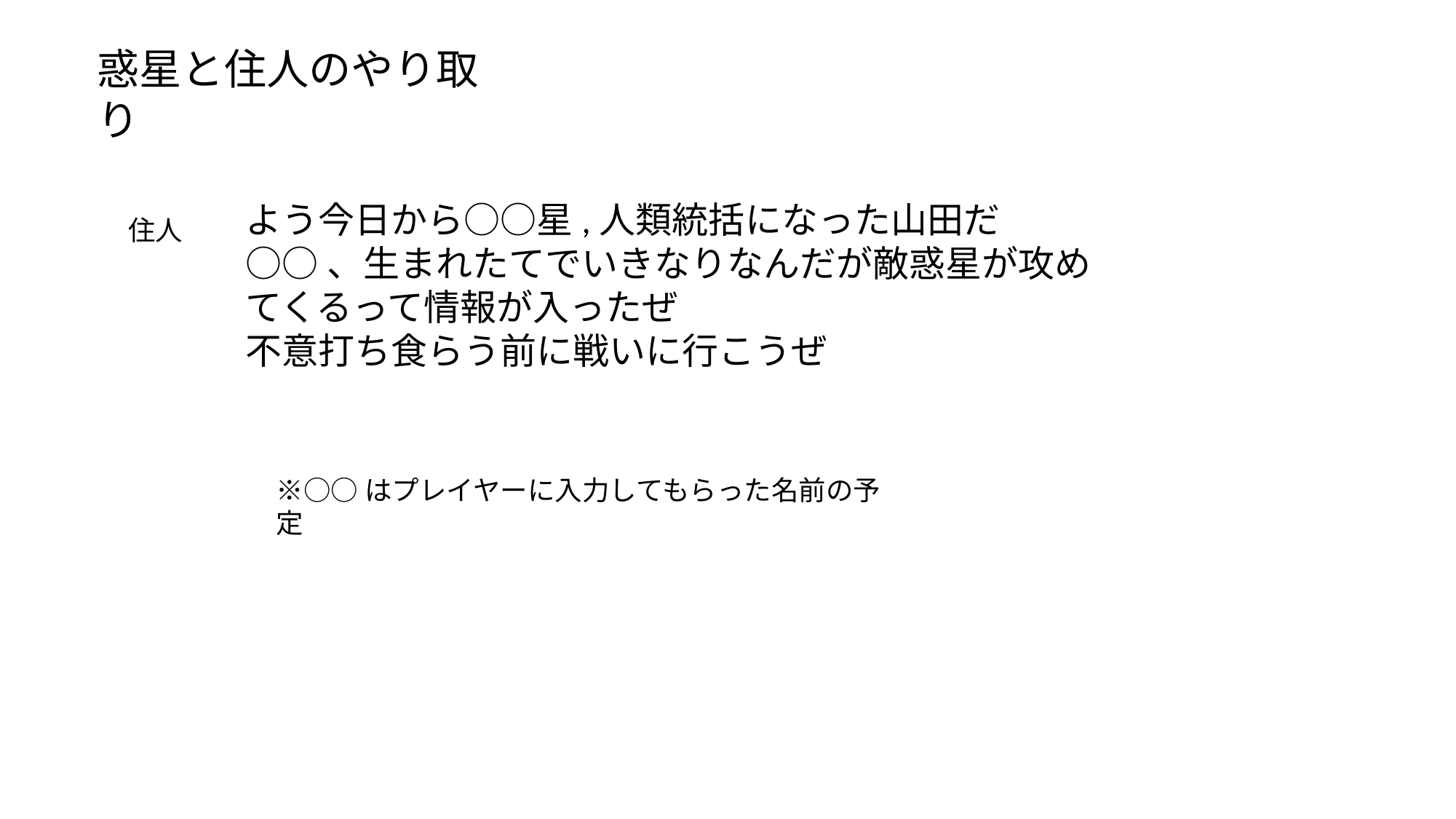

惑星と住人のやり取り
よう今日から○○星,人類統括になった山田だ
○○、生まれたてでいきなりなんだが敵惑星が攻めてくるって情報が入ったぜ
不意打ち食らう前に戦いに行こうぜ
住人
※○○はプレイヤーに入力してもらった名前の予定